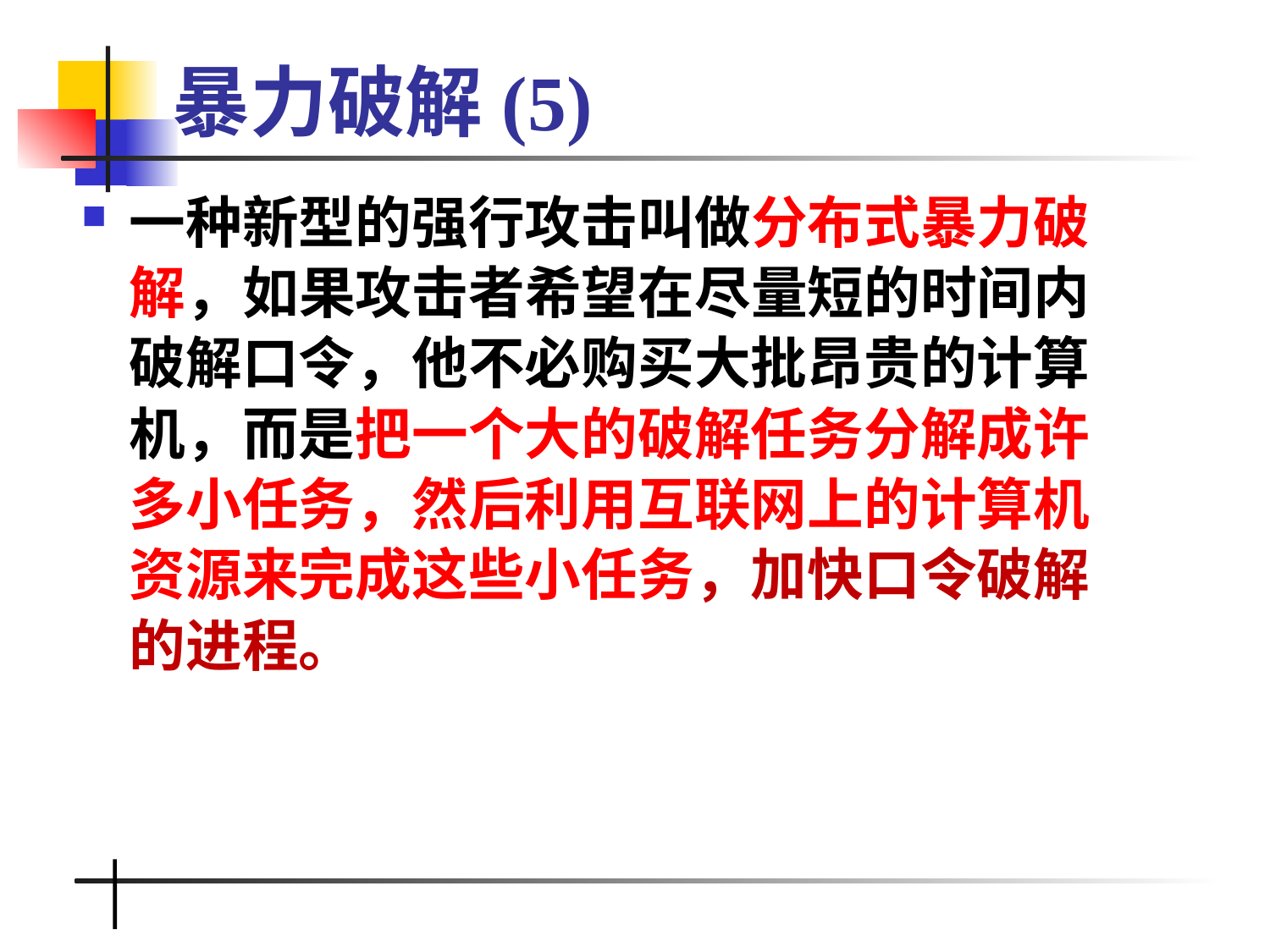

# 暴力破解(5)
一种新型的强行攻击叫做分布式暴力破解，如果攻击者希望在尽量短的时间内破解口令，他不必购买大批昂贵的计算机，而是把一个大的破解任务分解成许多小任务，然后利用互联网上的计算机资源来完成这些小任务，加快口令破解的进程。